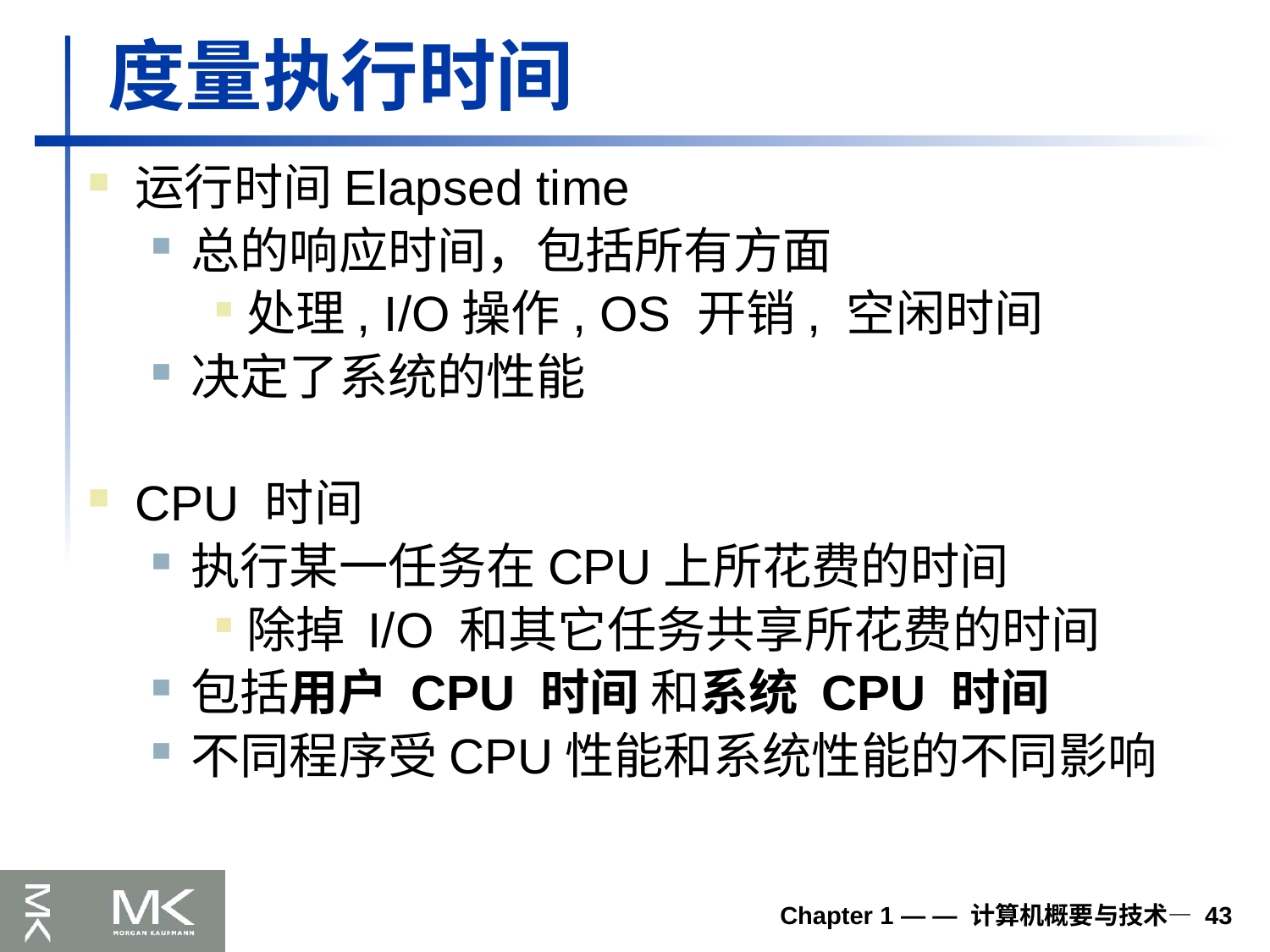

# 度量执行时间
运行时间Elapsed time
总的响应时间，包括所有方面
处理, I/O操作, OS 开销, 空闲时间
决定了系统的性能

CPU 时间
执行某一任务在CPU上所花费的时间
除掉 I/O 和其它任务共享所花费的时间
包括用户 CPU 时间 和系统 CPU 时间
不同程序受CPU性能和系统性能的不同影响
Chapter 1 — — 计算机概要与技术— 43